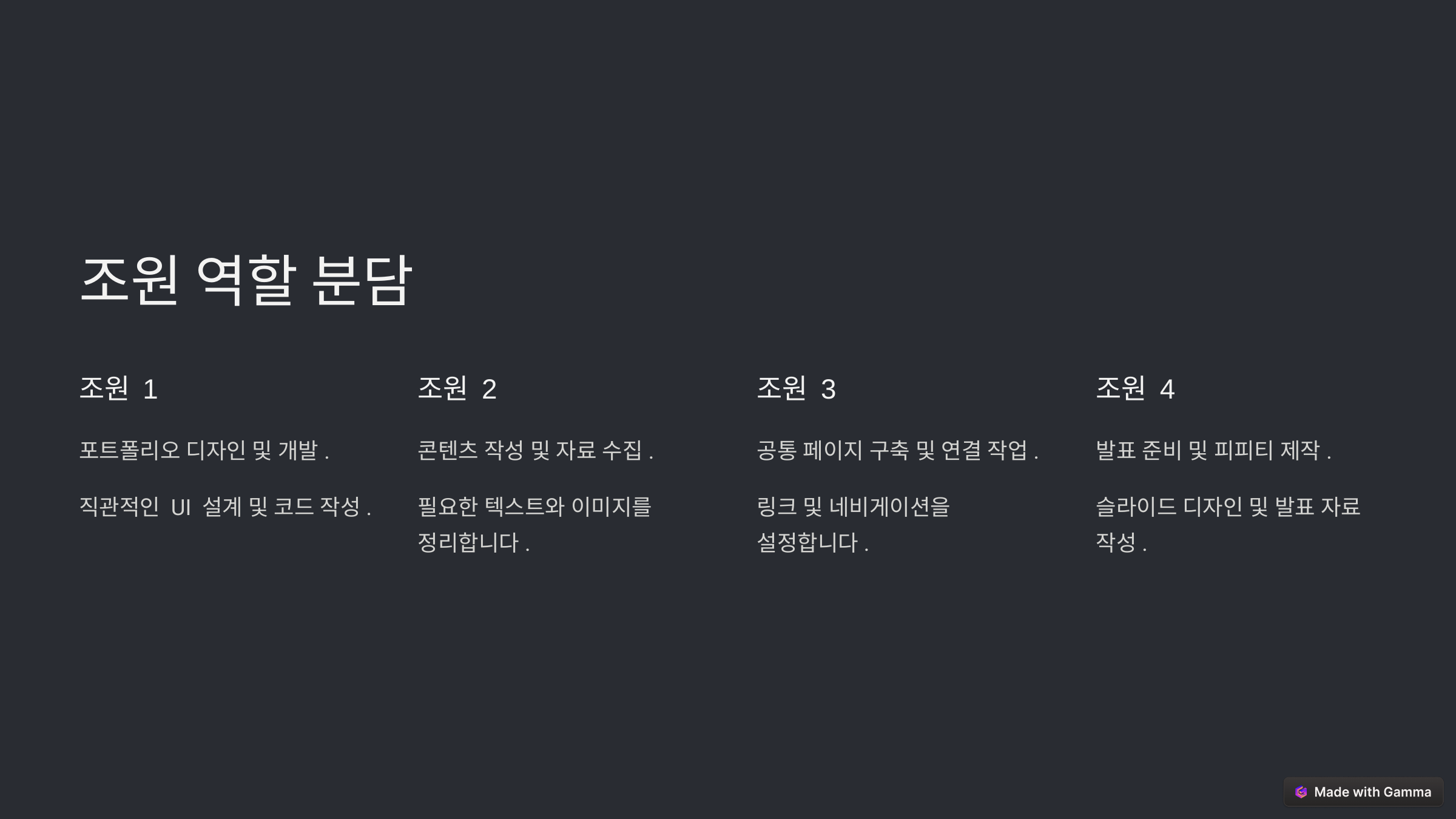

조원 역할 분담
조원 1
조원 2
조원 3
조원 4
포트폴리오 디자인 및 개발.
콘텐츠 작성 및 자료 수집.
공통 페이지 구축 및 연결 작업.
발표 준비 및 피피티 제작.
직관적인 UI 설계 및 코드 작성.
필요한 텍스트와 이미지를 정리합니다.
링크 및 네비게이션을 설정합니다.
슬라이드 디자인 및 발표 자료 작성.